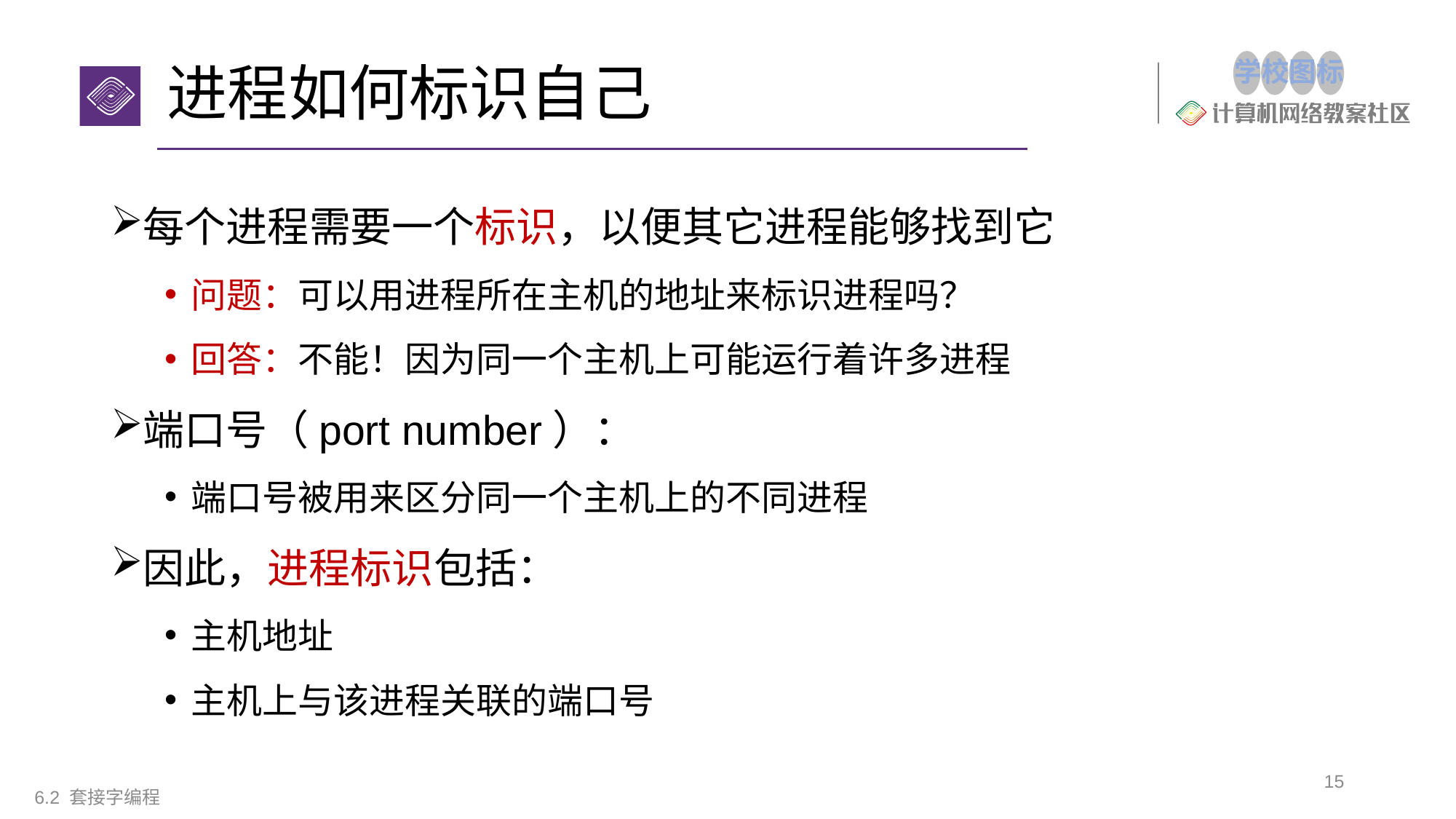

# 进程如何标识自己
每个进程需要一个标识，以便其它进程能够找到它
问题：可以用进程所在主机的地址来标识进程吗？
回答：不能！因为同一个主机上可能运行着许多进程
端口号（port number）：
端口号被用来区分同一个主机上的不同进程
因此，进程标识包括：
主机地址
主机上与该进程关联的端口号

15
6.2 套接字编程